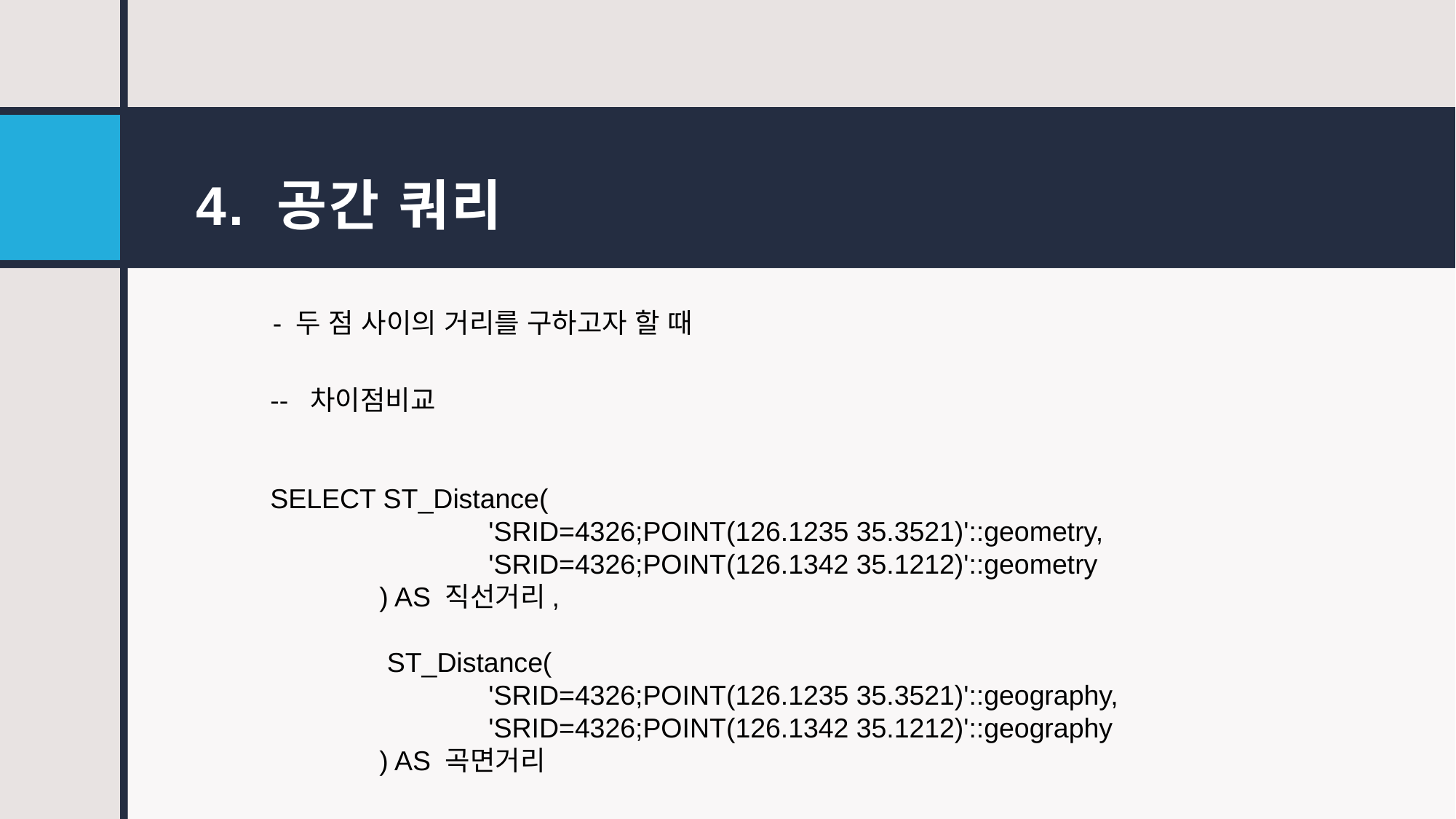

# 4. 공간 쿼리

- 두 점 사이의 거리를 구하고자 할 때

--  차이점비교

SELECT ST_Distance(
		'SRID=4326;POINT(126.1235 35.3521)'::geometry,
		'SRID=4326;POINT(126.1342 35.1212)'::geometry
	) AS 직선거리,

	 ST_Distance(
		'SRID=4326;POINT(126.1235 35.3521)'::geography,
		'SRID=4326;POINT(126.1342 35.1212)'::geography
	) AS 곡면거리